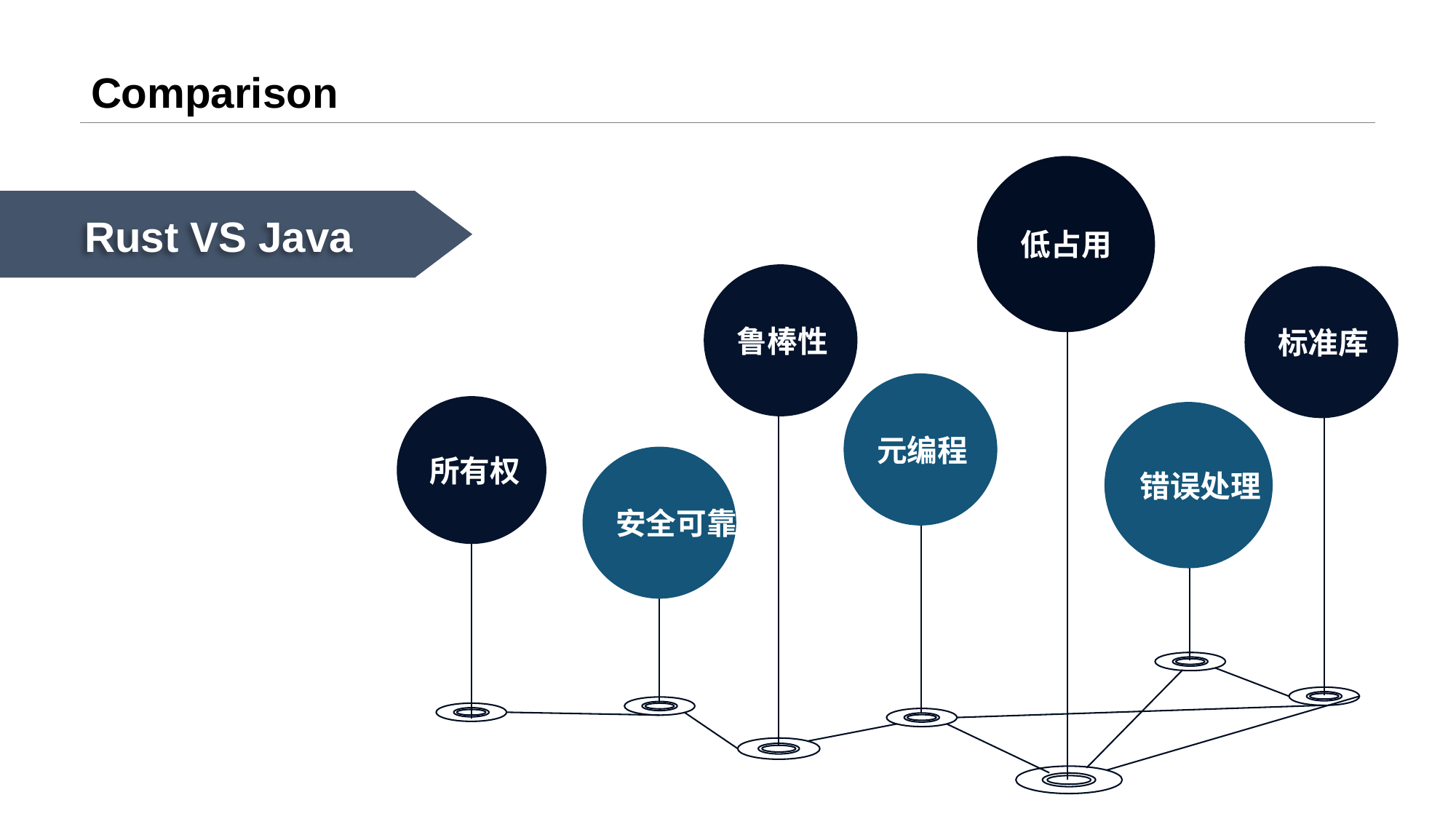

# Comparison
低占用
鲁棒性
标准库

元编程

所有权
错误处理

安全可靠

Rust VS Java